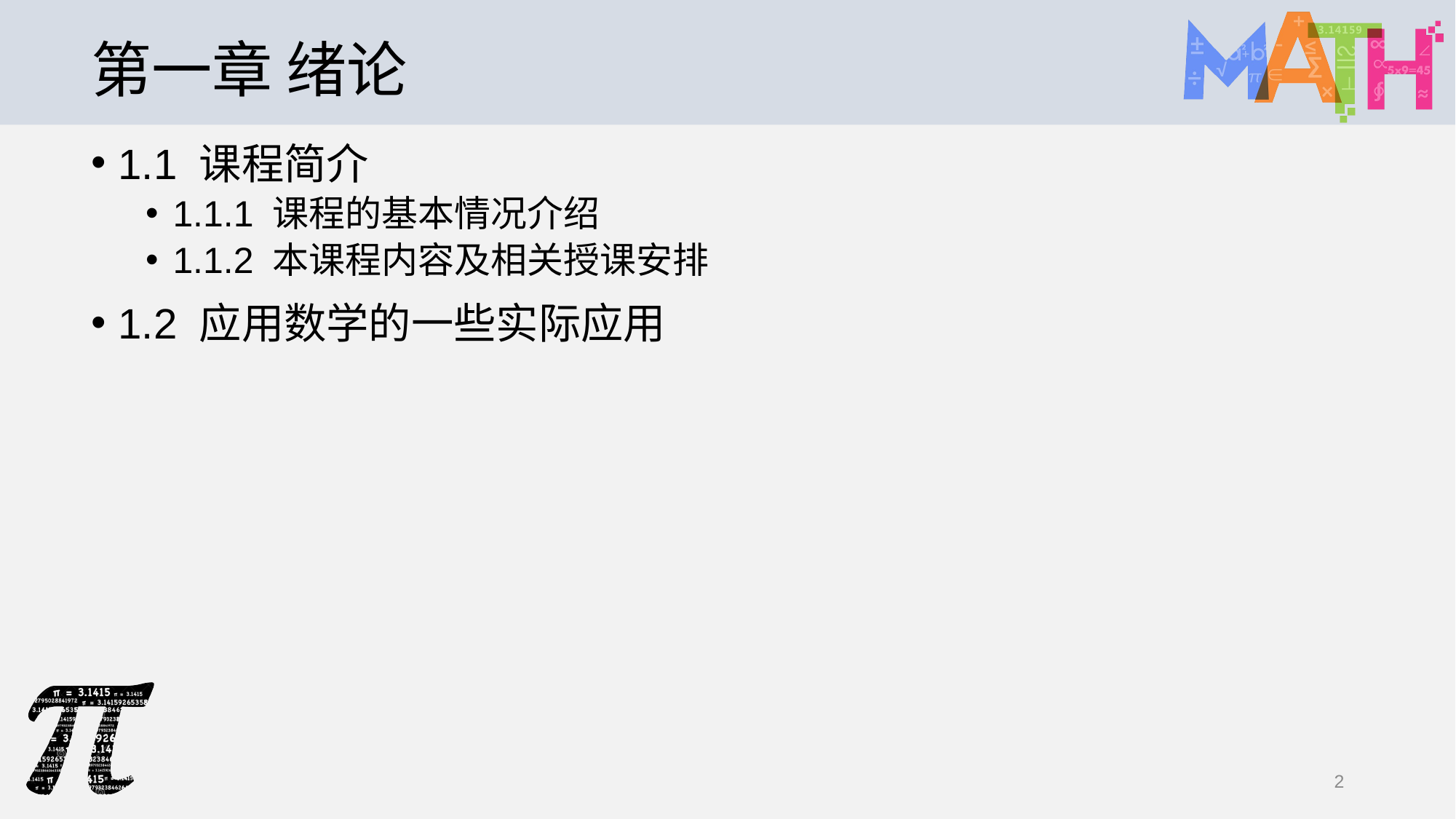

# 第一章 绪论
1.1 课程简介
1.1.1 课程的基本情况介绍
1.1.2 本课程内容及相关授课安排
1.2 应用数学的一些实际应用
2